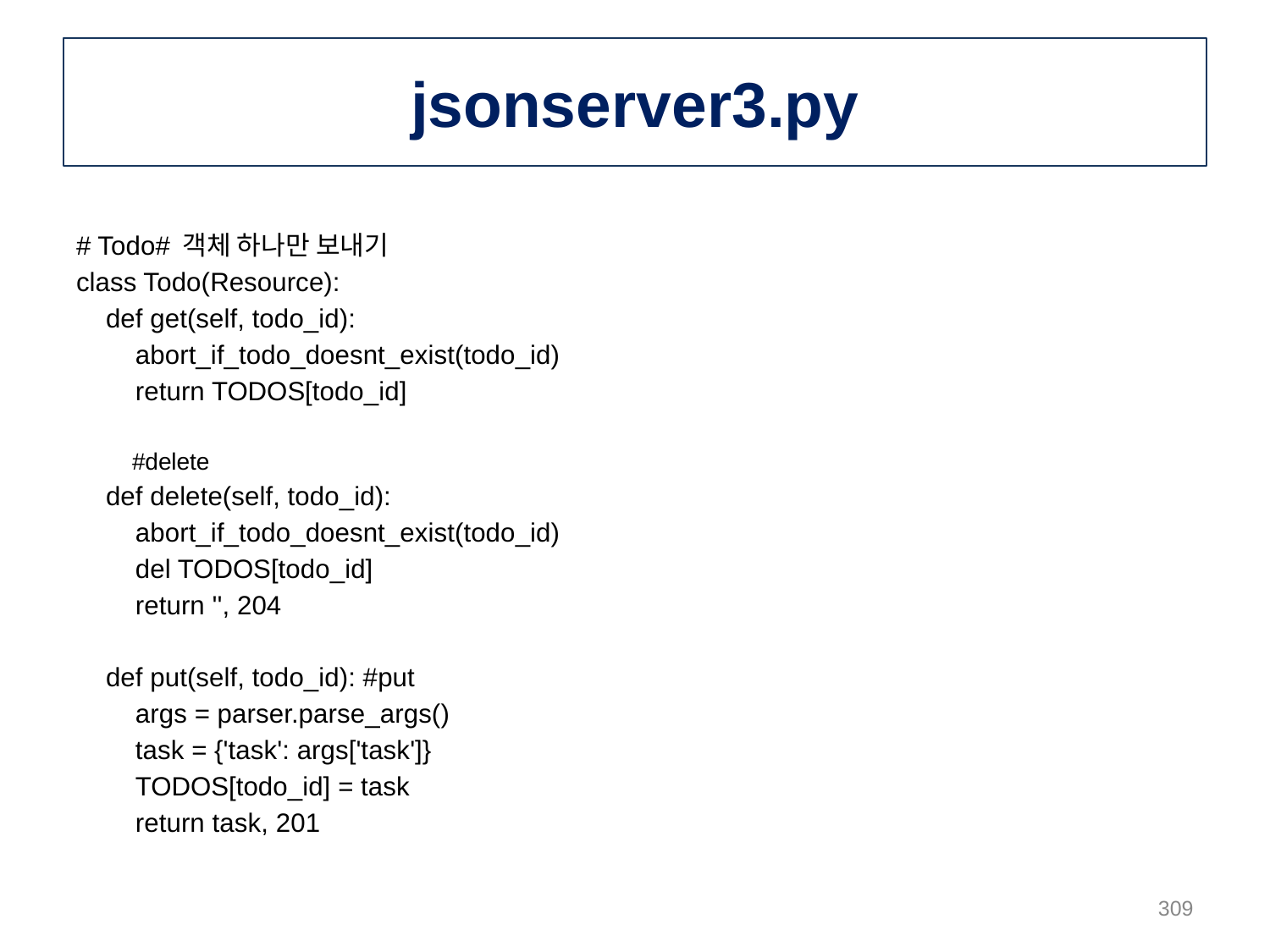

# jsonserver3.py

# Todo# 객체 하나만 보내기
class Todo(Resource):
    def get(self, todo_id):
        abort_if_todo_doesnt_exist(todo_id)
        return TODOS[todo_id]

#delete
    def delete(self, todo_id):
        abort_if_todo_doesnt_exist(todo_id)
        del TODOS[todo_id]
        return '', 204

    def put(self, todo_id): #put
        args = parser.parse_args()
        task = {'task': args['task']}
        TODOS[todo_id] = task
        return task, 201

309